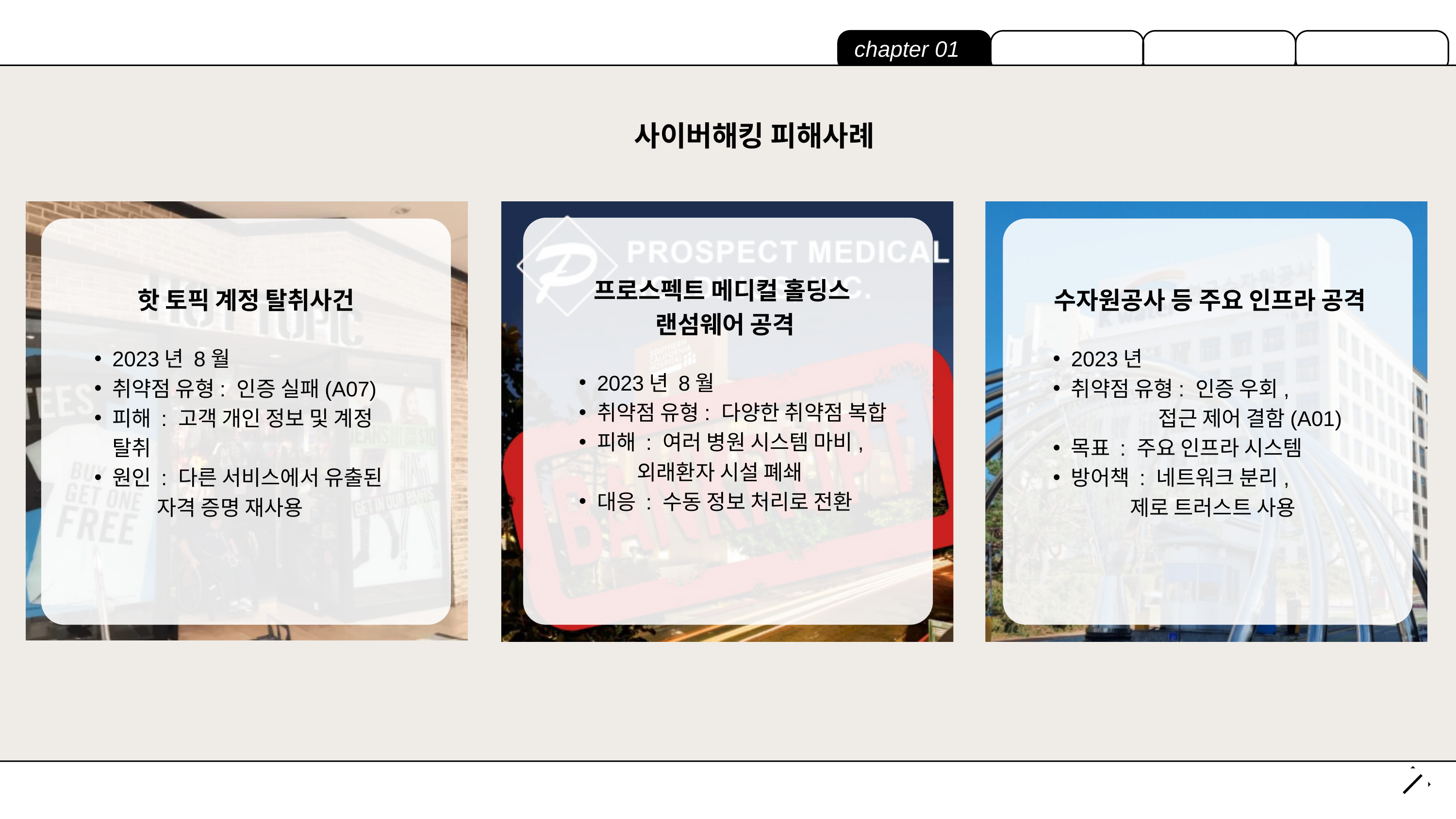

chapter 01

사이버해킹 피해사례

프로스펙트 메디컬 홀딩스
랜섬웨어 공격

2023년 8월
취약점 유형: 다양한 취약점 복합
피해 : 여러 병원 시스템 마비,
               외래환자 시설 폐쇄
대응 : 수동 정보 처리로 전환
핫 토픽 계정 탈취사건

2023년 8월
취약점 유형: 인증 실패(A07)
피해 : 고객 개인 정보 및 계정 탈취
원인 : 다른 서비스에서 유출된
                자격 증명 재사용
수자원공사 등 주요 인프라 공격

2023년
취약점 유형: 인증 우회,
                         접근 제어 결함(A01)
목표 : 주요 인프라 시스템
방어책 : 네트워크 분리,
                   제로 트러스트 사용